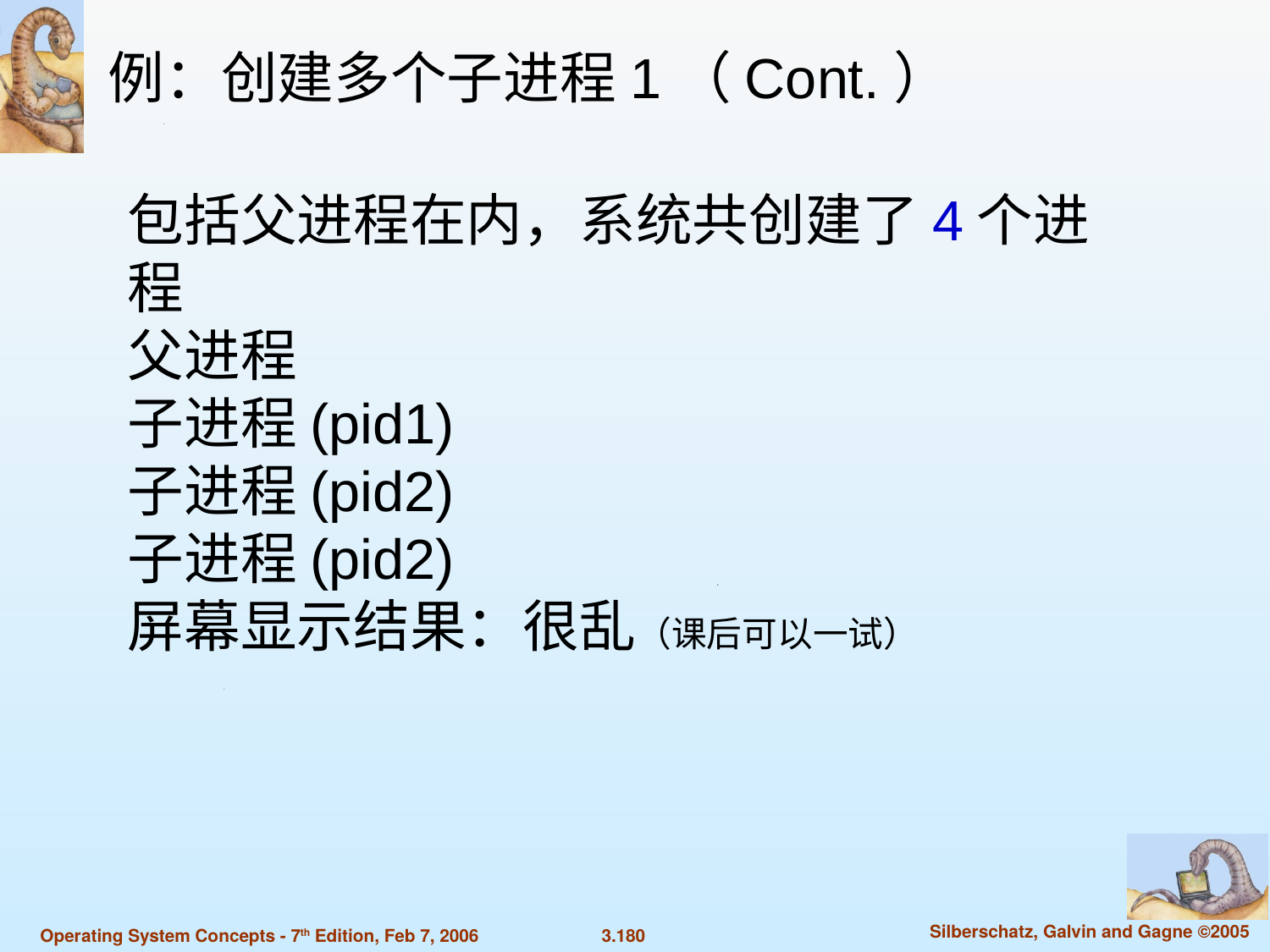

例：创建多个子进程1（Cont.）
包括父进程在内，系统共创建了4个进程
父进程
子进程(pid1)
子进程(pid2)
子进程(pid2)
屏幕显示结果：很乱（课后可以一试）